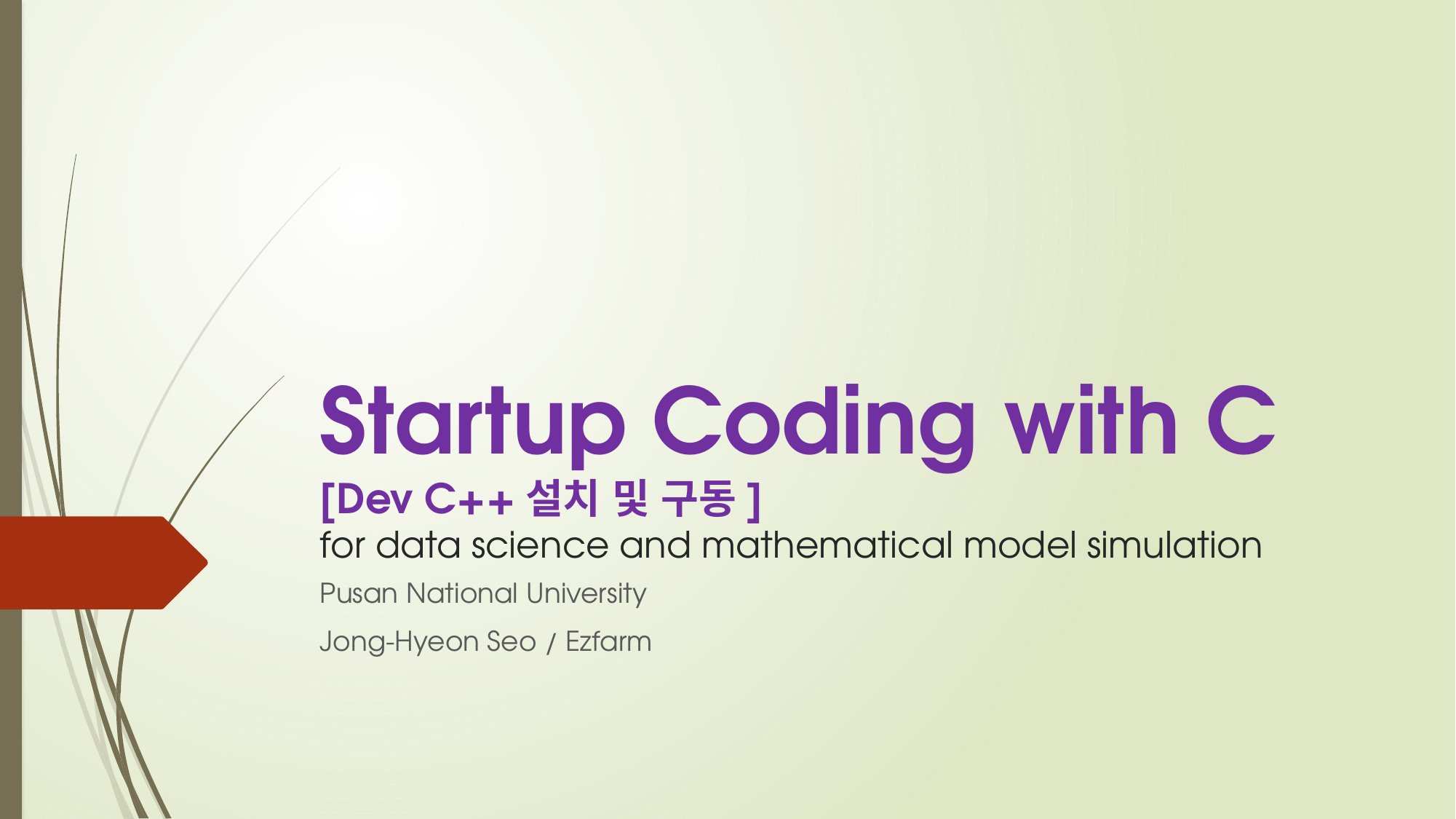

# Startup Coding with C [Dev C++설치 및 구동] for data science and mathematical model simulation
Pusan National University
Jong-Hyeon Seo / Ezfarm